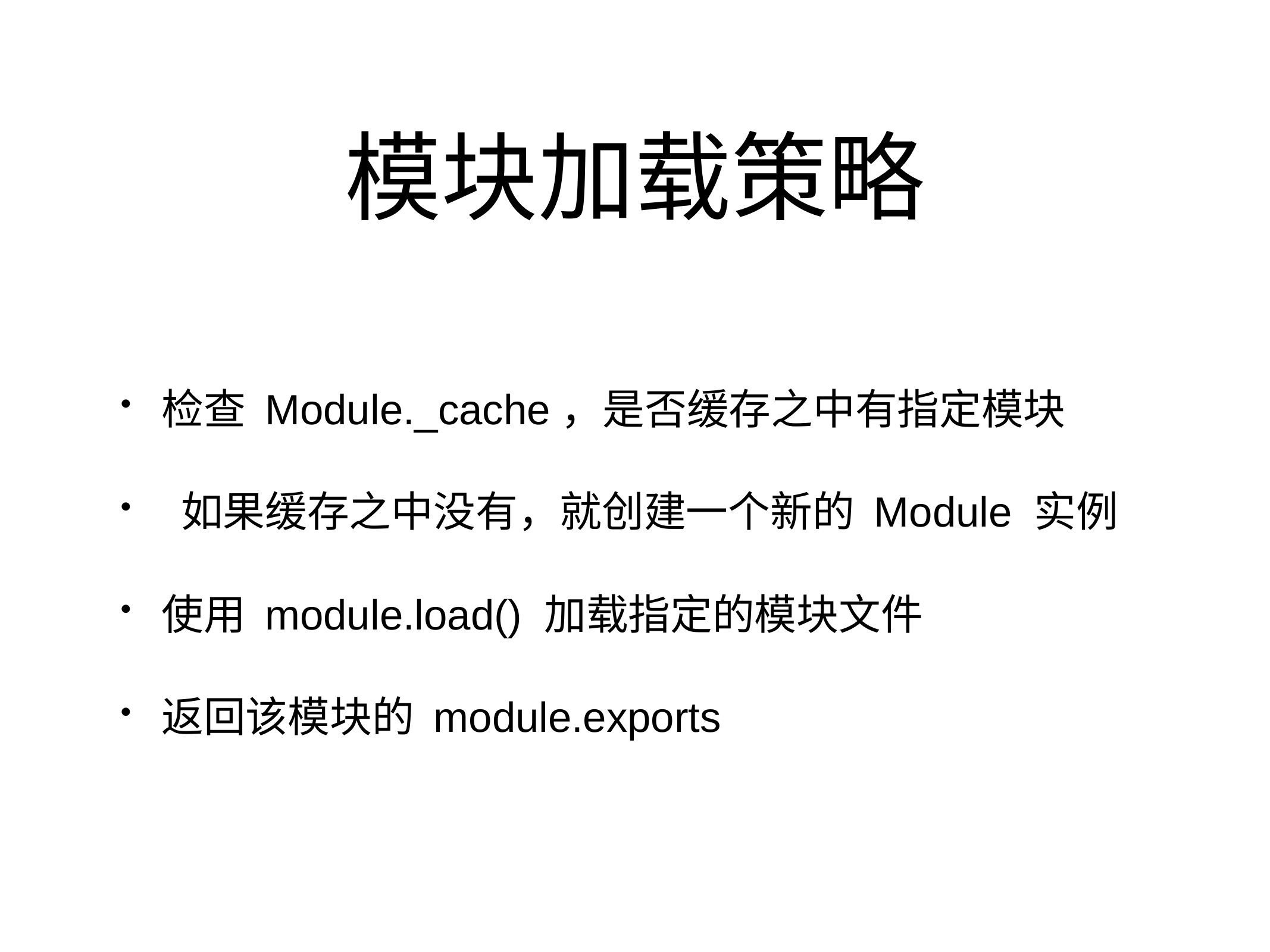

# 模块加载策略
检查 Module._cache，是否缓存之中有指定模块
 如果缓存之中没有，就创建一个新的 Module 实例
使用 module.load() 加载指定的模块文件
返回该模块的 module.exports